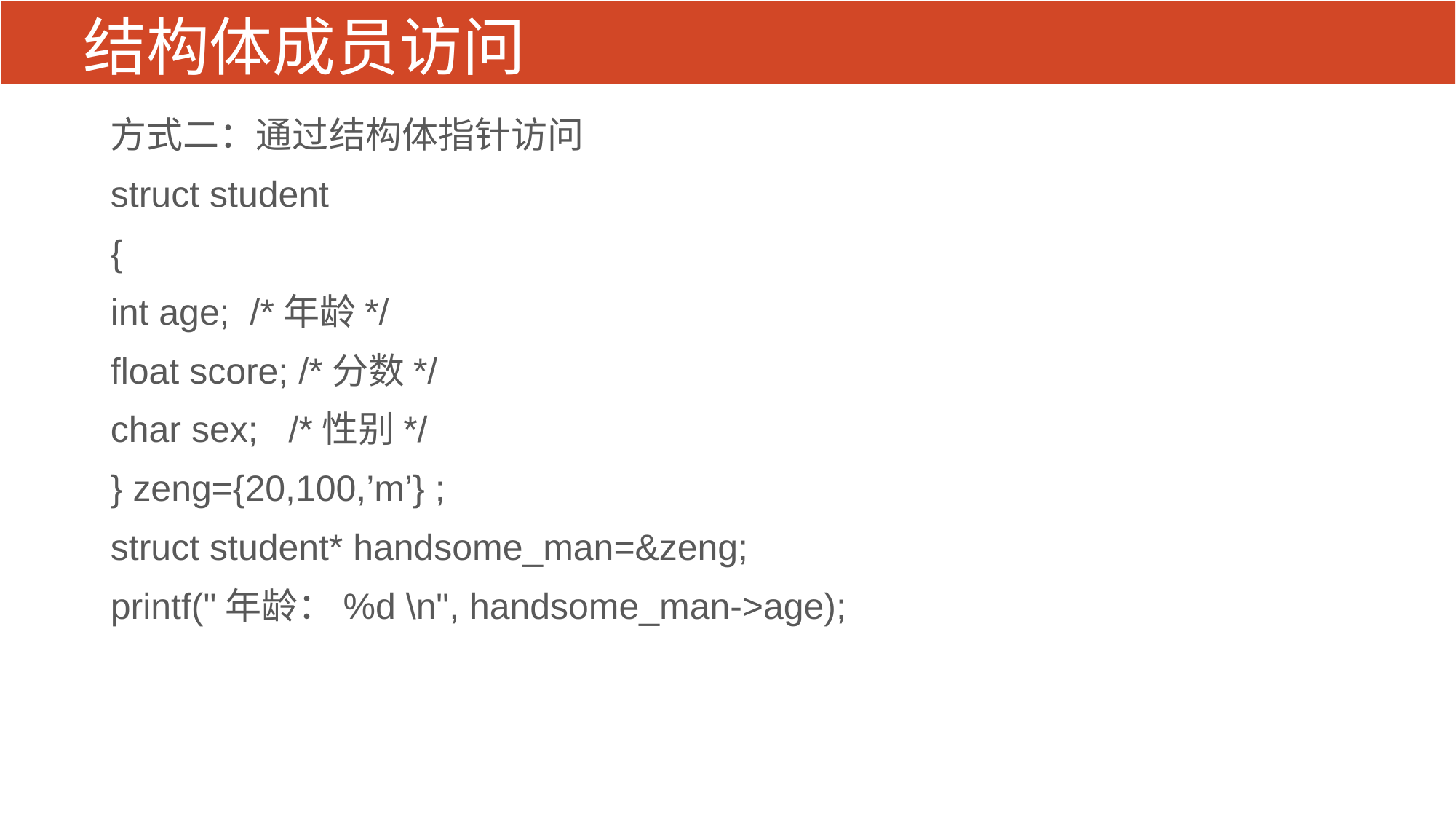

# 结构体成员访问
方式二：通过结构体指针访问
struct student
{
int age;  /*年龄*/
float score; /*分数*/
char sex;   /*性别*/
} zeng={20,100,’m’} ;
struct student* handsome_man=&zeng;
printf("年龄：%d \n", handsome_man->age);